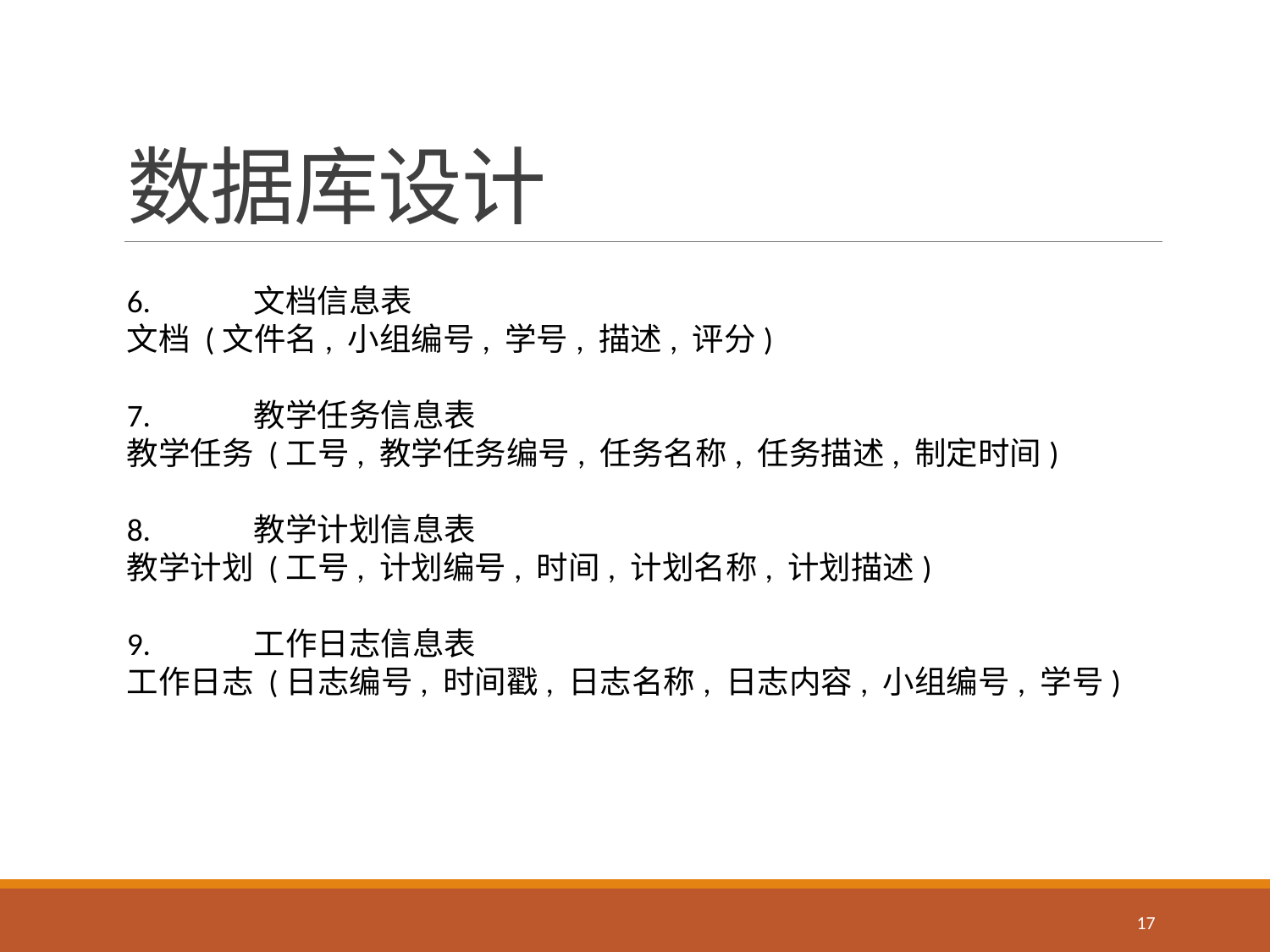

# 数据库设计
6.	文档信息表
文档 (文件名, 小组编号, 学号, 描述, 评分)

7.	教学任务信息表
教学任务 (工号, 教学任务编号, 任务名称, 任务描述, 制定时间)

8.	教学计划信息表
教学计划 (工号, 计划编号, 时间, 计划名称, 计划描述)

9.	工作日志信息表
工作日志 (日志编号, 时间戳, 日志名称, 日志内容, 小组编号, 学号)

17